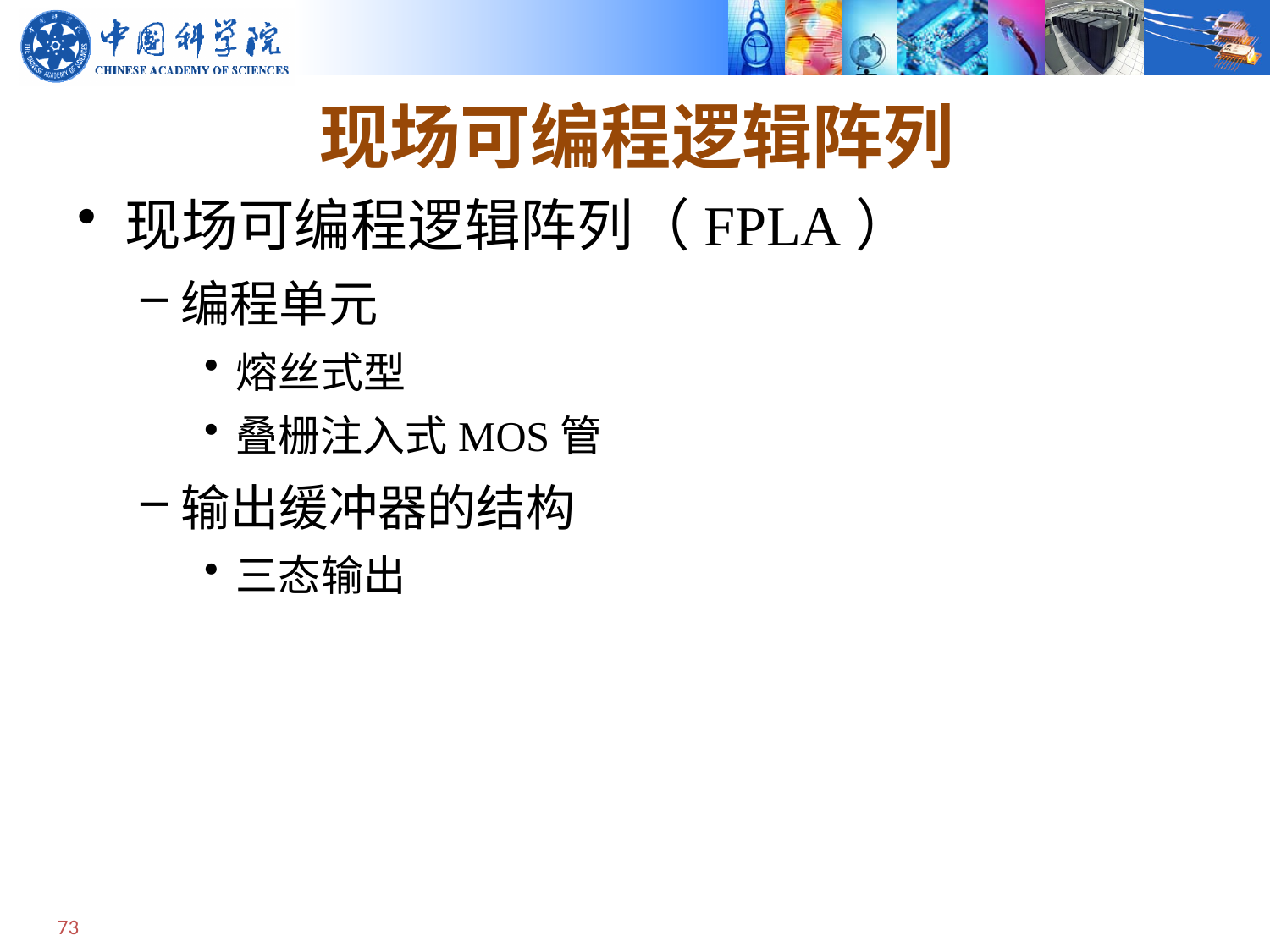

# 现场可编程逻辑阵列
现场可编程逻辑阵列（FPLA）
编程单元
熔丝式型
叠栅注入式MOS管
输出缓冲器的结构
三态输出